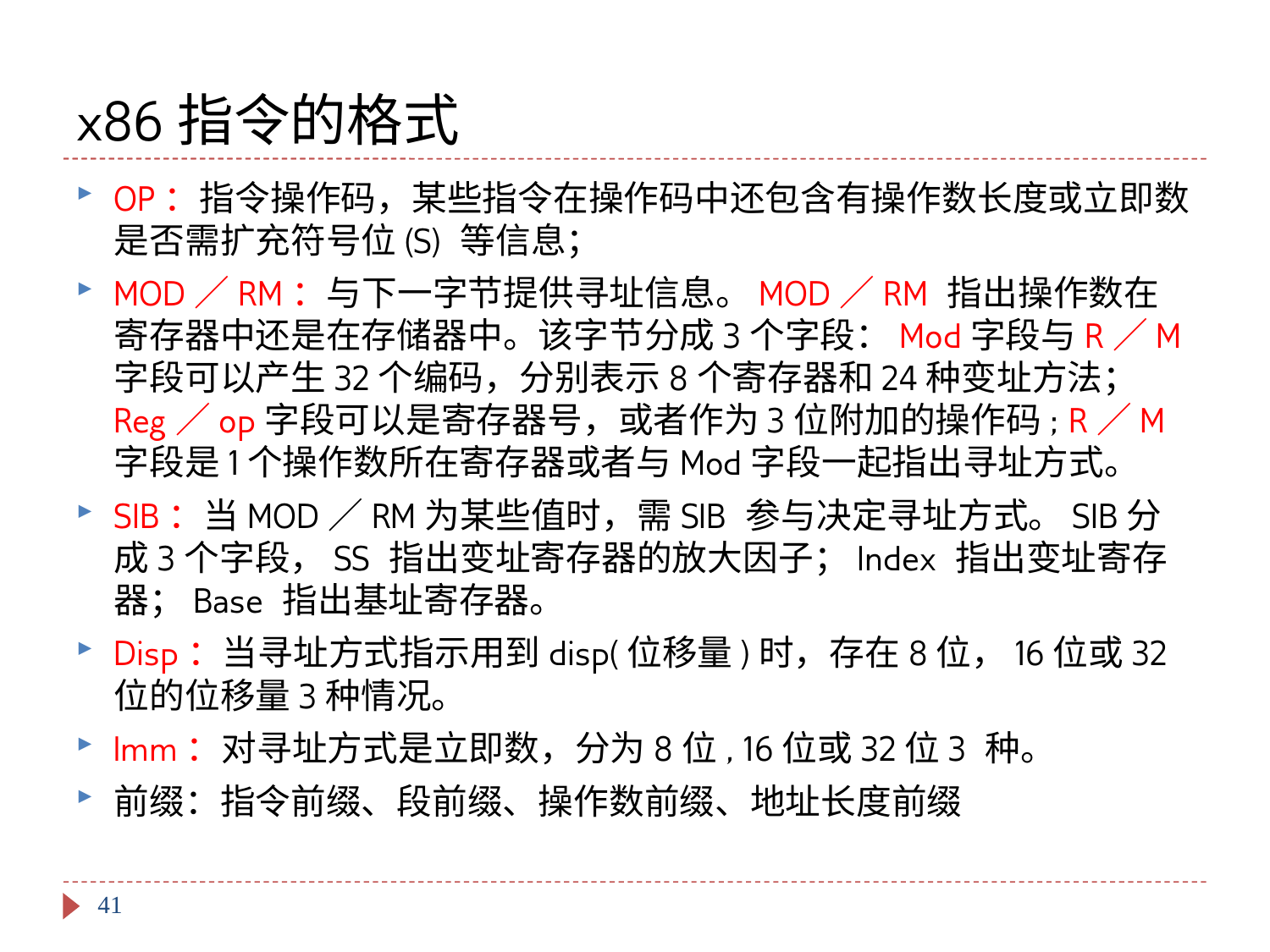

# x86指令的格式
OP：指令操作码，某些指令在操作码中还包含有操作数长度或立即数是否需扩充符号位(S) 等信息；
MOD／RM：与下一字节提供寻址信息。MOD／RM 指出操作数在寄存器中还是在存储器中。该字节分成3个字段：Mod字段与R／M字段可以产生32个编码，分别表示8个寄存器和24种变址方法；Reg／op字段可以是寄存器号，或者作为3位附加的操作码; R／M字段是1个操作数所在寄存器或者与Mod字段一起指出寻址方式。
SIB：当MOD／RM为某些值时，需SIB 参与决定寻址方式。SIB分成3个字段，SS 指出变址寄存器的放大因子；Index 指出变址寄存器；Base 指出基址寄存器。
Disp：当寻址方式指示用到disp(位移量)时，存在8位，16位或32位的位移量3种情况。
lmm：对寻址方式是立即数，分为8位, 16位或32位3 种。
前缀：指令前缀、段前缀、操作数前缀、地址长度前缀

41